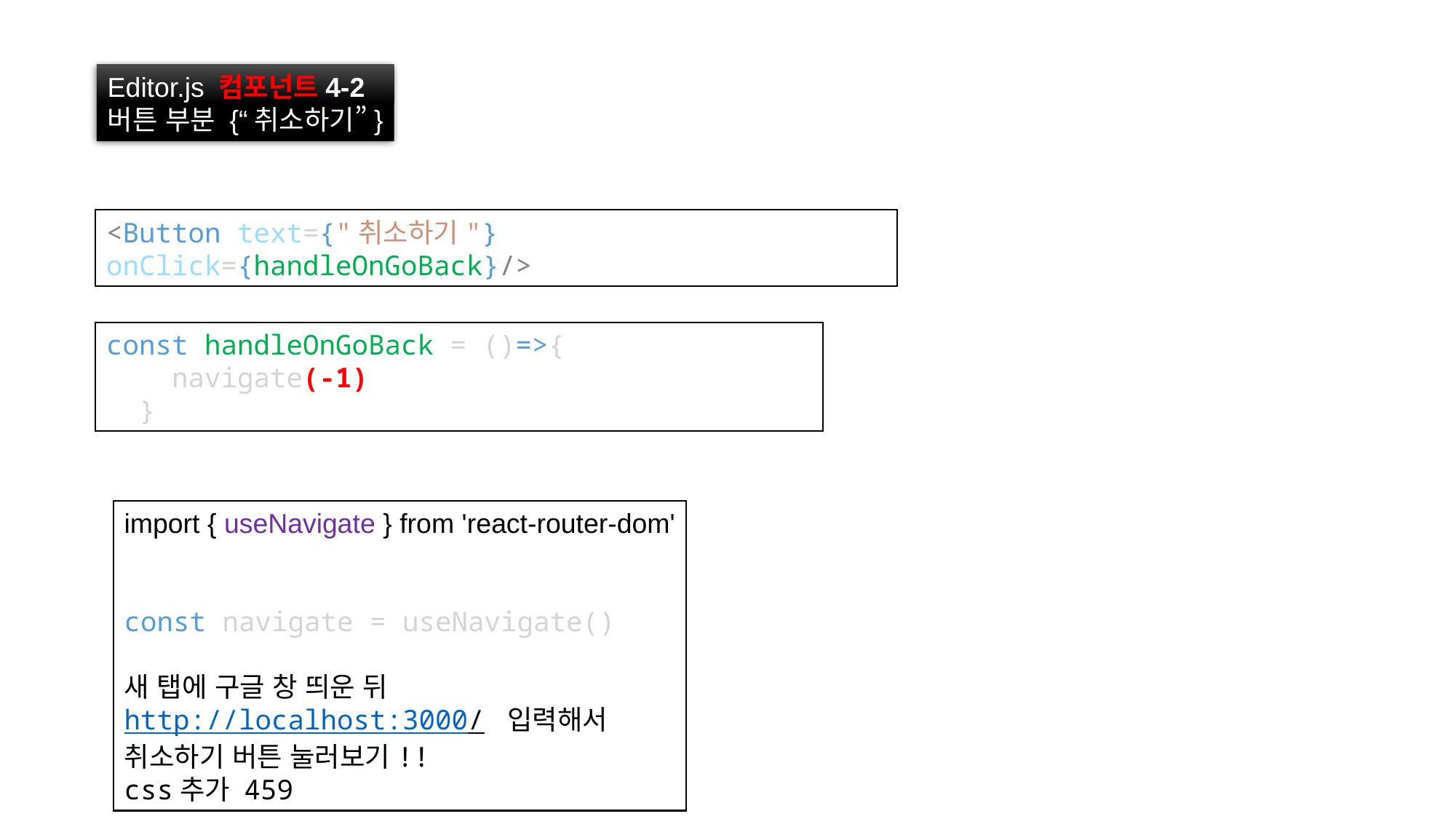

Editor.js 컴포넌트4-2
버튼 부분 {“취소하기”}
<Button text={"취소하기"} onClick={handleOnGoBack}/>
const handleOnGoBack = ()=>{
    navigate(-1)
  }
import { useNavigate } from 'react-router-dom'

const navigate = useNavigate()

새 탭에 구글 창 띄운 뒤
http://localhost:3000/ 입력해서
취소하기 버튼 눌러보기!!
css추가 459